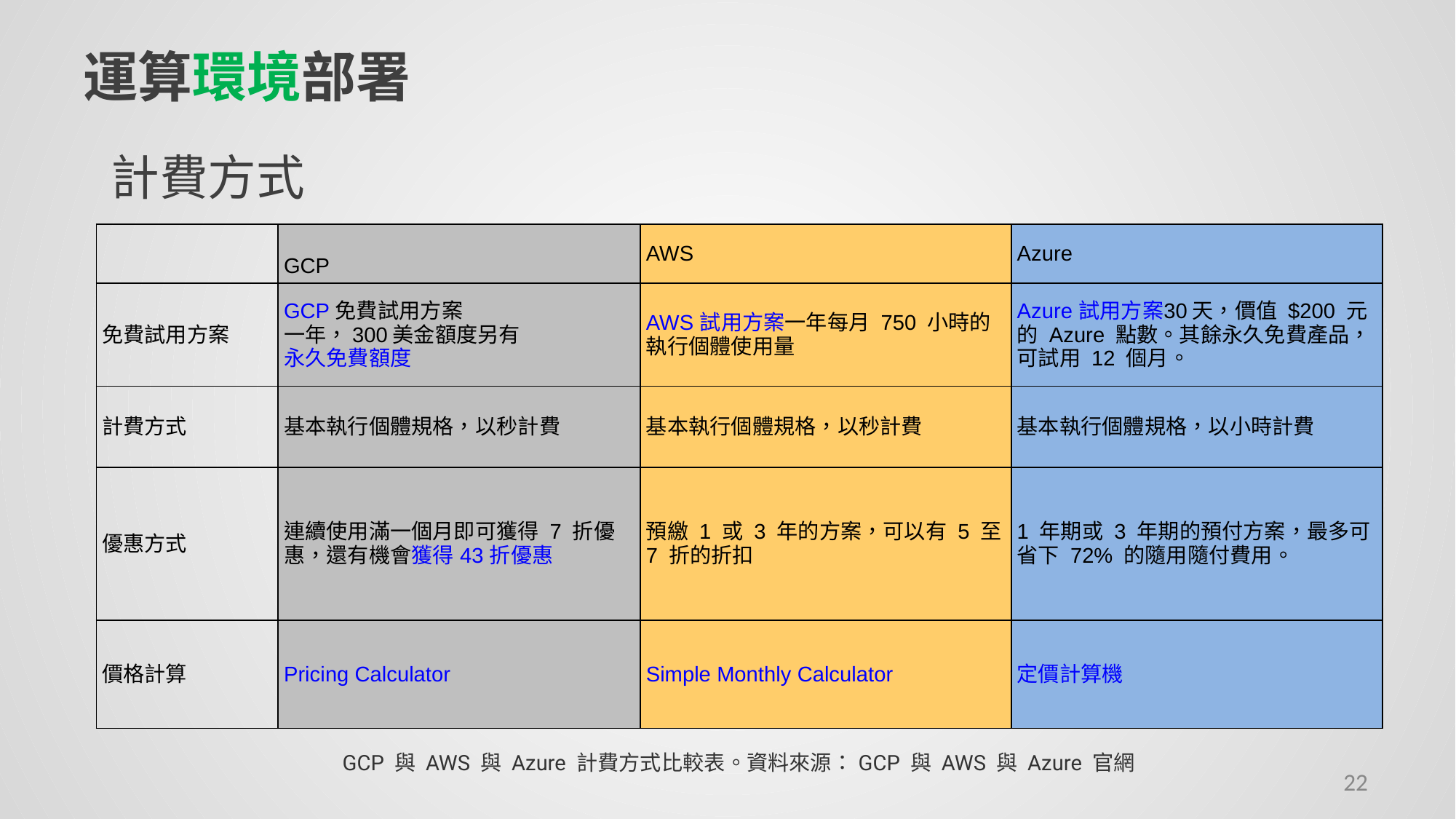

# 運算環境部署
計費方式
|  | GCP | AWS | Azure |
| --- | --- | --- | --- |
| 免費試用方案 | GCP 免費試用方案 一年，300美金額度另有永久免費額度 | AWS 試用方案 一年每月 750 小時的執行個體使用量 | Azure 試用方案 30天，價值 $200 元的 Azure 點數。其餘永久免費產品，可試用 12 個月。 |
| 計費方式 | 基本執行個體規格，以秒計費 | 基本執行個體規格，以秒計費 | 基本執行個體規格，以小時計費 |
| 優惠方式 | 連續使用滿一個月即可獲得 7 折優惠，還有機會獲得 43 折優惠 | 預繳 1 或 3 年的方案，可以有 5 至 7 折的折扣 | 1 年期或 3 年期的預付方案，最多可省下 72% 的隨用隨付費用。 |
| 價格計算 | Pricing Calculator | Simple Monthly Calculator | 定價計算機 |
GCP 與 AWS 與 Azure 計費方式比較表。資料來源：GCP 與 AWS 與 Azure 官網
22